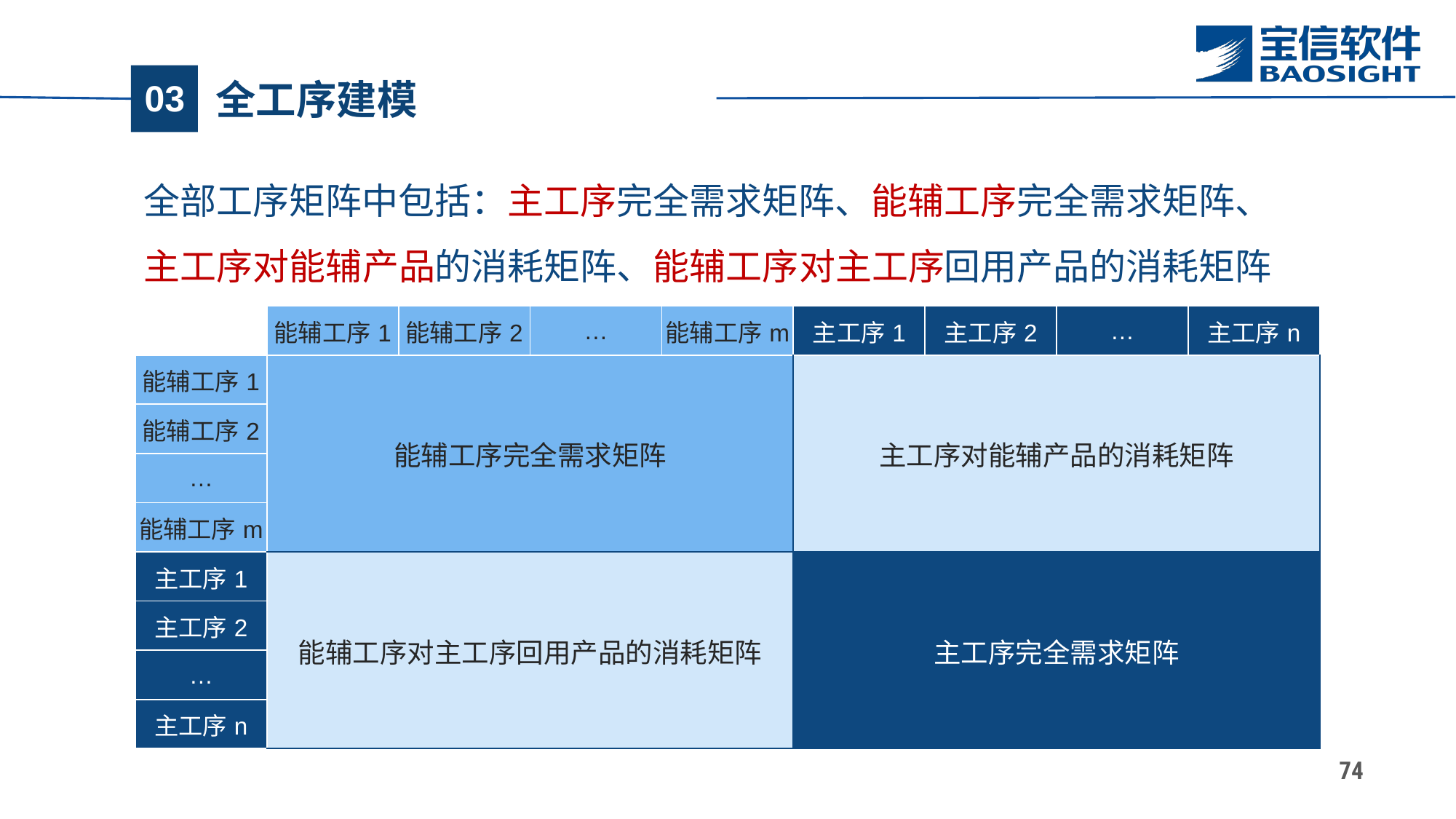

# 全工序建模
03
全部工序矩阵中包括：主工序完全需求矩阵、能辅工序完全需求矩阵、主工序对能辅产品的消耗矩阵、能辅工序对主工序回用产品的消耗矩阵
|  | 能辅工序1 | 能辅工序2 | … | 能辅工序m | 主工序1 | 主工序2 | … | 主工序n |
| --- | --- | --- | --- | --- | --- | --- | --- | --- |
| 能辅工序1 | 能辅工序完全需求矩阵 |  |  |  | 主工序对能辅产品的消耗矩阵 |  |  |  |
| 能辅工序2 |  |  |  |  |  |  |  |  |
| … |  |  |  |  |  |  |  |  |
| 能辅工序m |  |  |  |  |  |  |  |  |
| 主工序1 | 能辅工序对主工序回用产品的消耗矩阵 |  |  |  | 主工序完全需求矩阵 |  |  |  |
| 主工序2 |  |  |  |  |  |  |  |  |
| … |  |  |  |  |  |  |  |  |
| 主工序n |  |  |  |  |  |  |  |  |